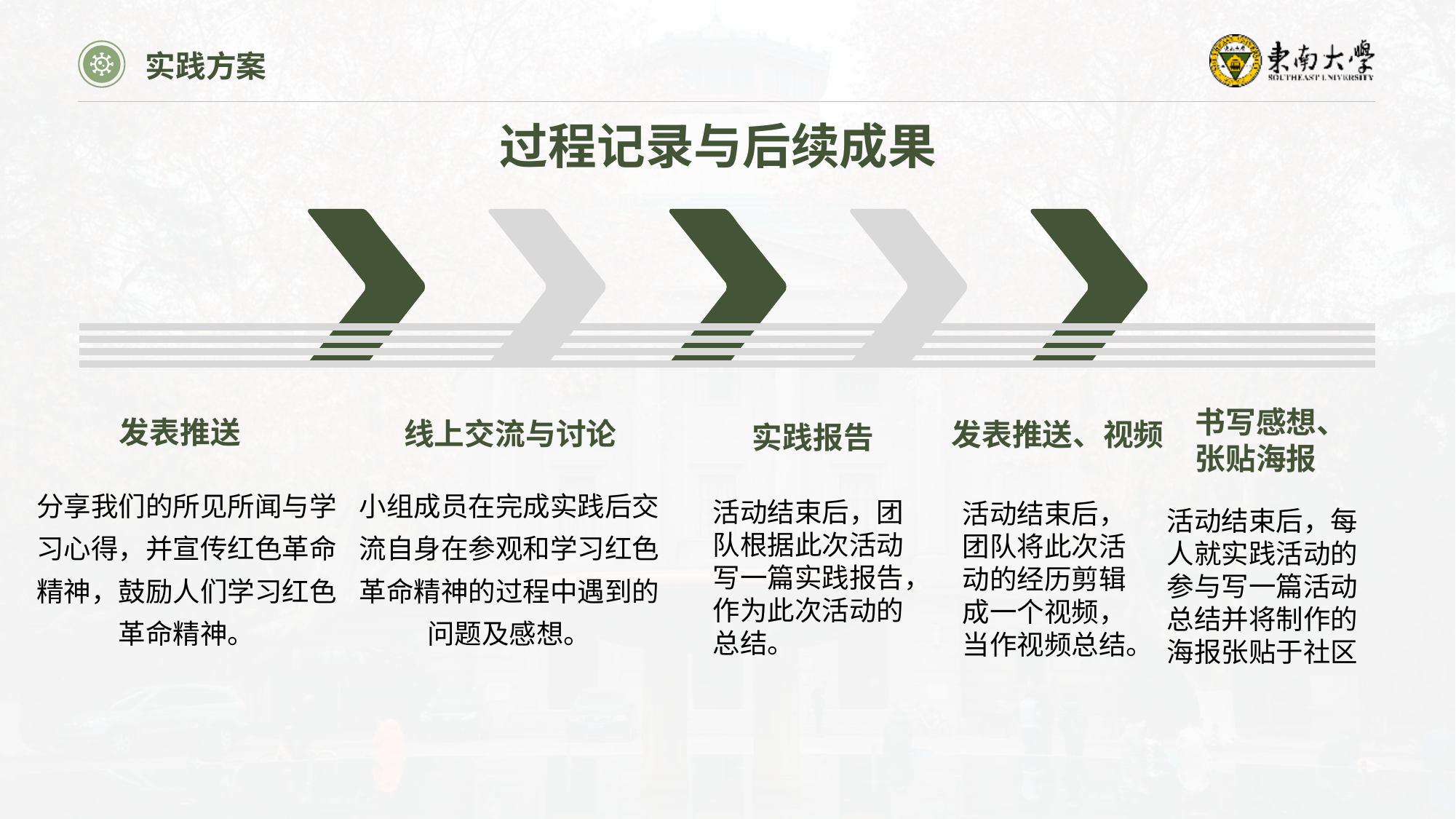

实践方案
过程记录与后续成果

书写感想、张贴海报
发表推送
线上交流与讨论
发表推送、视频
实践报告
分享我们的所见所闻与学习心得，并宣传红色革命精神，鼓励人们学习红色革命精神。
小组成员在完成实践后交流自身在参观和学习红色革命精神的过程中遇到的问题及感想。
活动结束后，团队根据此次活动写一篇实践报告，作为此次活动的总结。
活动结束后，团队将此次活动的经历剪辑成一个视频，当作视频总结。
活动结束后，每人就实践活动的参与写一篇活动总结并将制作的海报张贴于社区